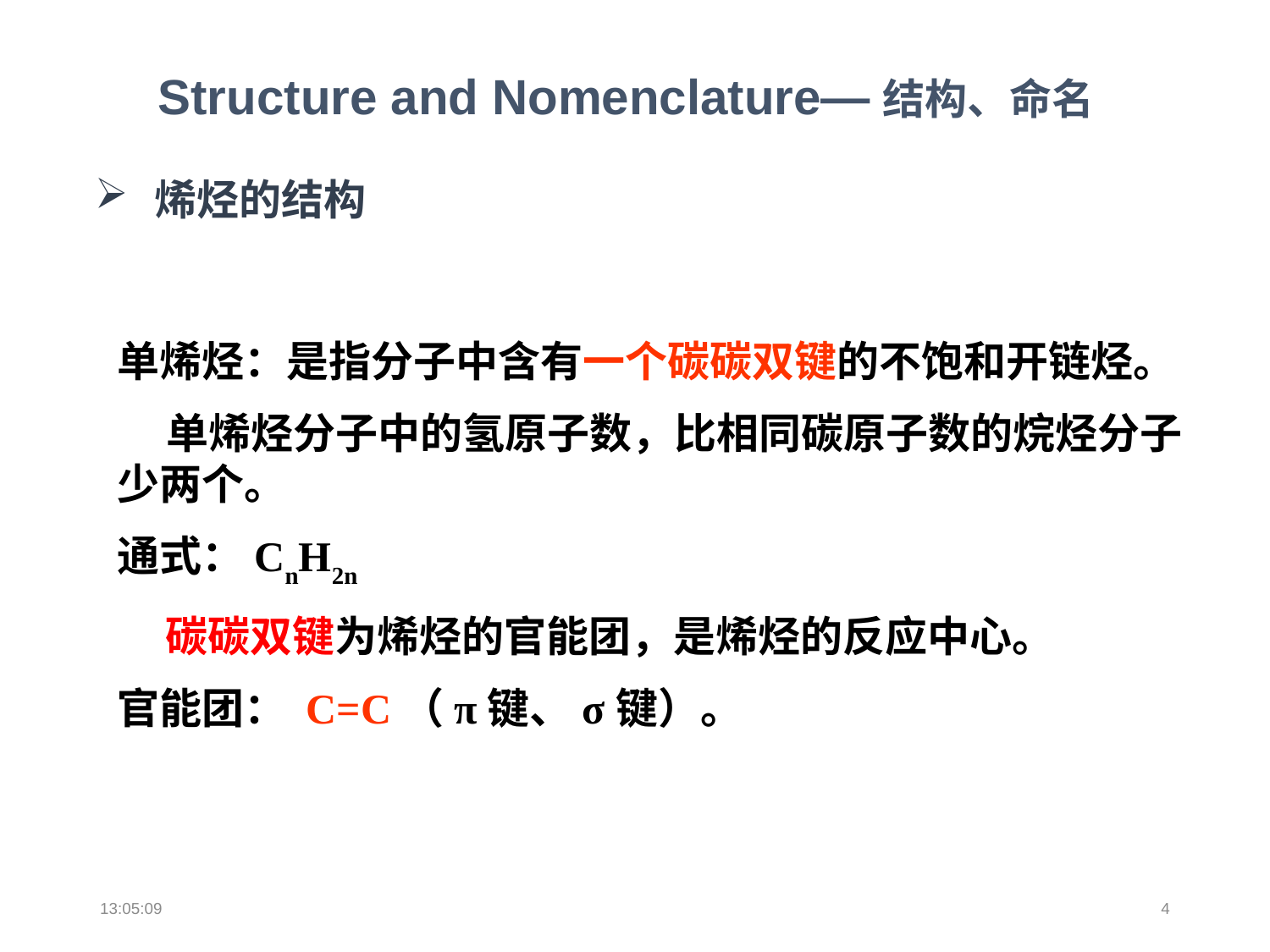

Structure and Nomenclature—结构、命名
 烯烃的结构
单烯烃：是指分子中含有一个碳碳双键的不饱和开链烃。
    单烯烃分子中的氢原子数，比相同碳原子数的烷烃分子少两个。
通式：CnH2n
    碳碳双键为烯烃的官能团，是烯烃的反应中心。
官能团： C=C（π键、σ键）。
13:05:09
4